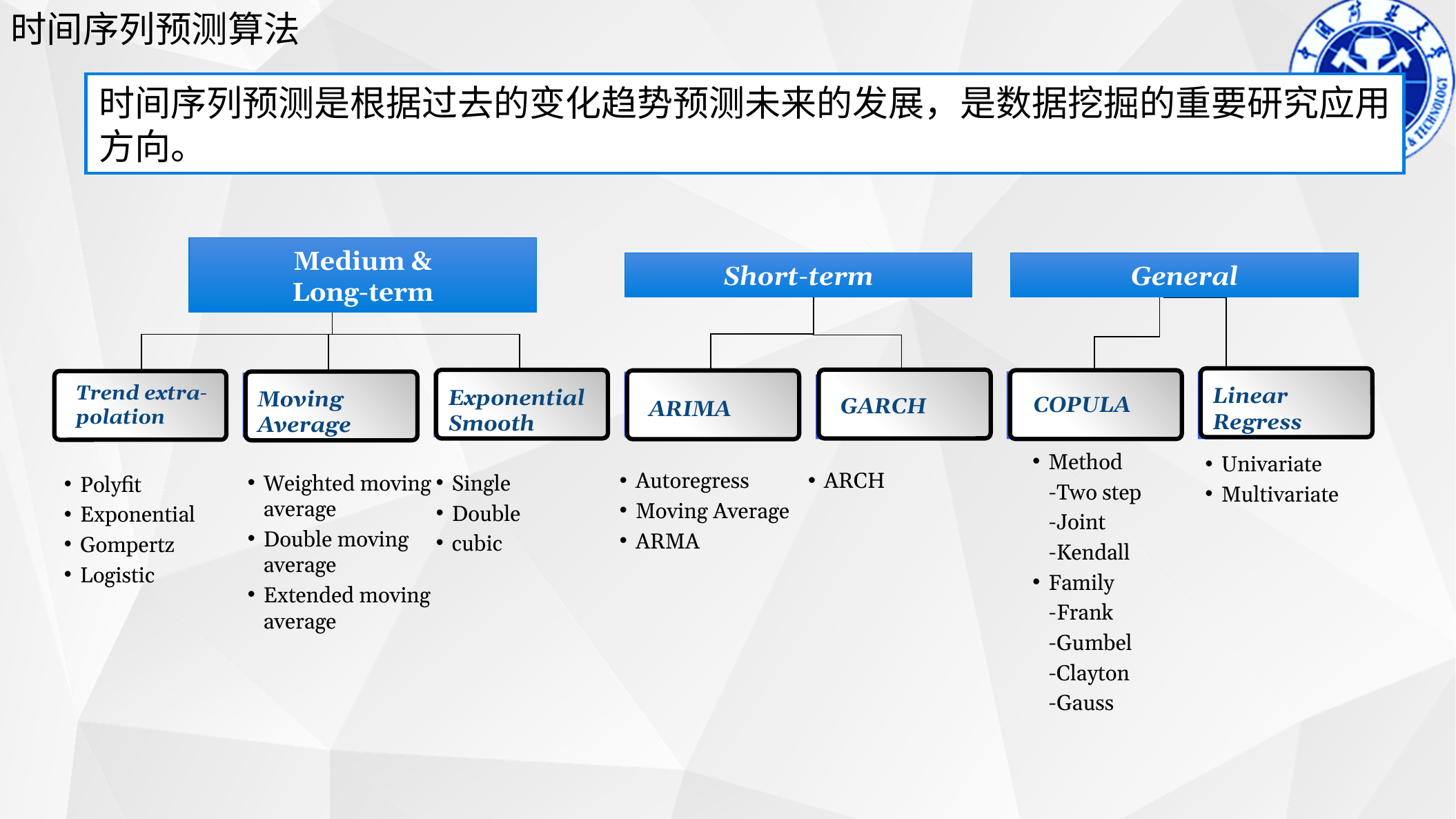

时间序列预测算法
时间序列预测是根据过去的变化趋势预测未来的发展，是数据挖掘的重要研究应用方向。
Medium &
Long-term
Short-term
General

Linear Regress

GARCH

Exponential Smooth

COPULA
Trend extra-polation

ARIMA

Trend extra-polation
Trend extra-polation
Moving average
Exponential smoothing

Moving Average
Trend extra-polation
Moving average
Trend extra-polation
Trend extra-polation
Trend extra-polation
Moving average
Exponential smoothing
ARIMA
Trend extra-polation
GARCH
Copula
Linear Regress
Method
	-Two step
	-Joint
	-Kendall
Family
	-Frank
	-Gumbel
	-Clayton
	-Gauss

Univariate
Multivariate
Autoregress
Moving Average
ARMA
ARCH
Weighted moving average
Double moving average
Extended moving average
Single
Double
cubic
Polyfit
Exponential
Gompertz
Logistic